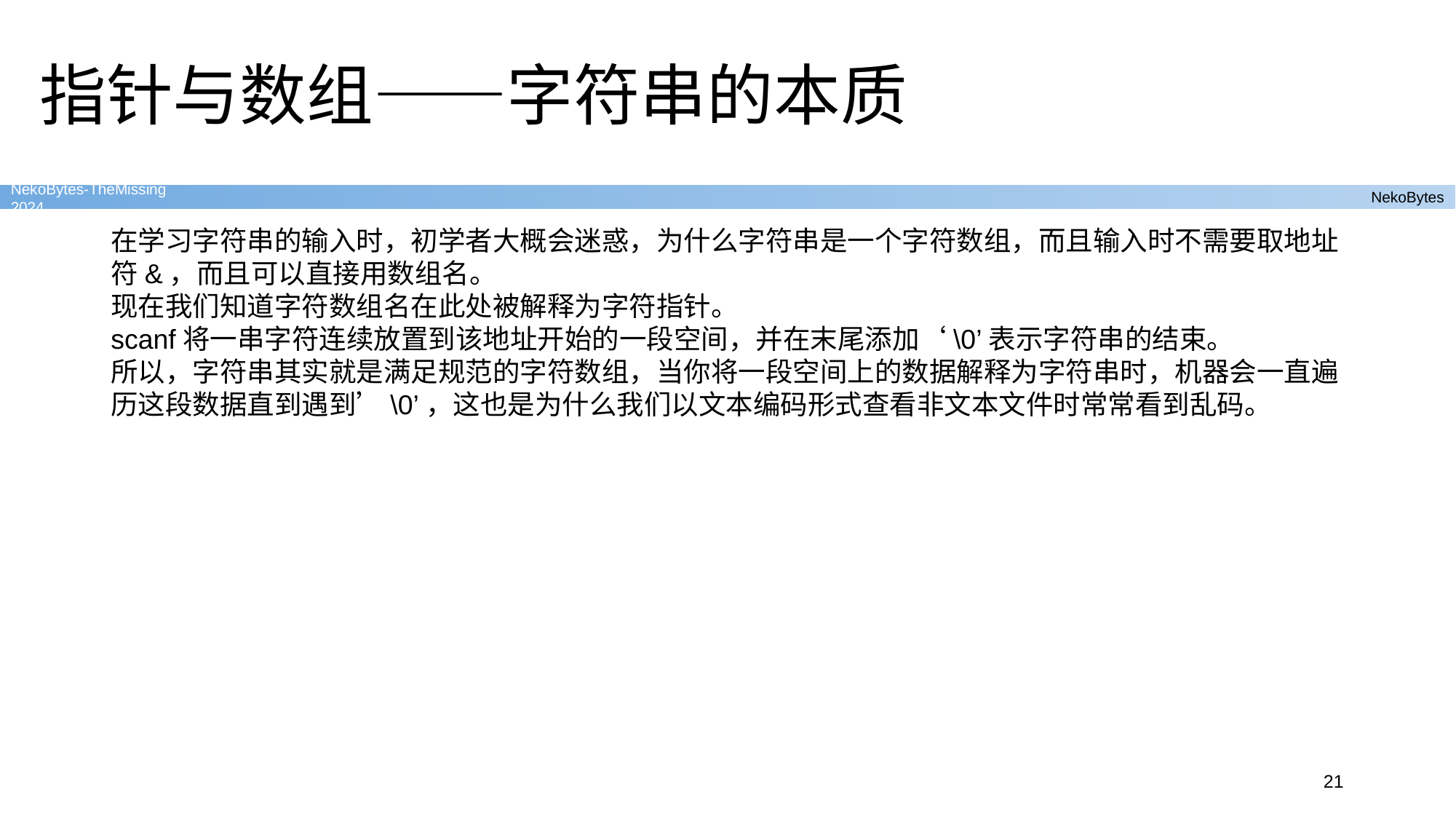

# 指针与数组——字符串的本质
在学习字符串的输入时，初学者大概会迷惑，为什么字符串是一个字符数组，而且输入时不需要取地址符&，而且可以直接用数组名。
现在我们知道字符数组名在此处被解释为字符指针。
scanf将一串字符连续放置到该地址开始的一段空间，并在末尾添加‘\0’表示字符串的结束。
所以，字符串其实就是满足规范的字符数组，当你将一段空间上的数据解释为字符串时，机器会一直遍历这段数据直到遇到’\0’，这也是为什么我们以文本编码形式查看非文本文件时常常看到乱码。
21